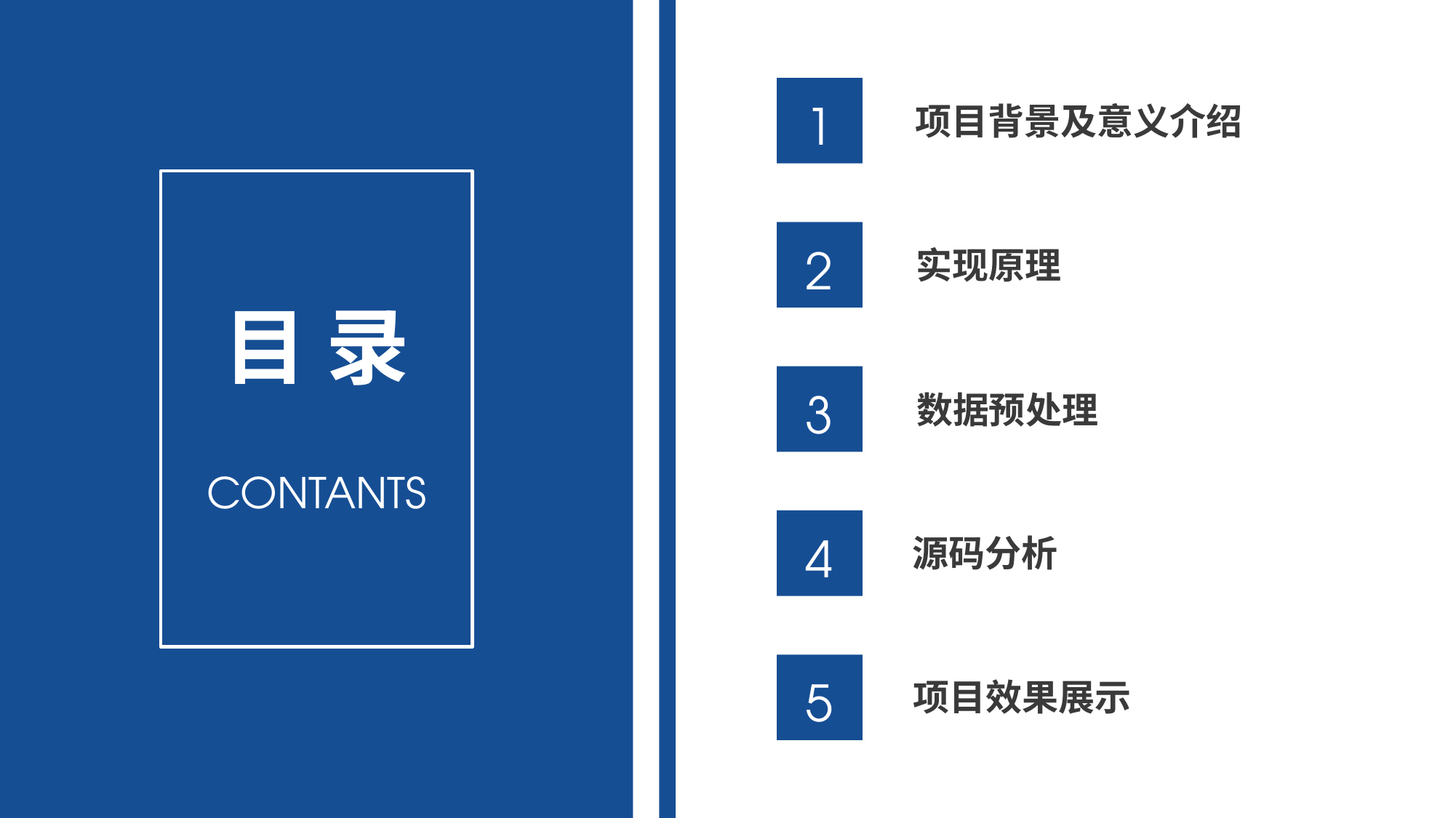

1
项目背景及意义介绍

2
实现原理
目 录
3
数据预处理
CONTANTS
4
源码分析
5
项目效果展示